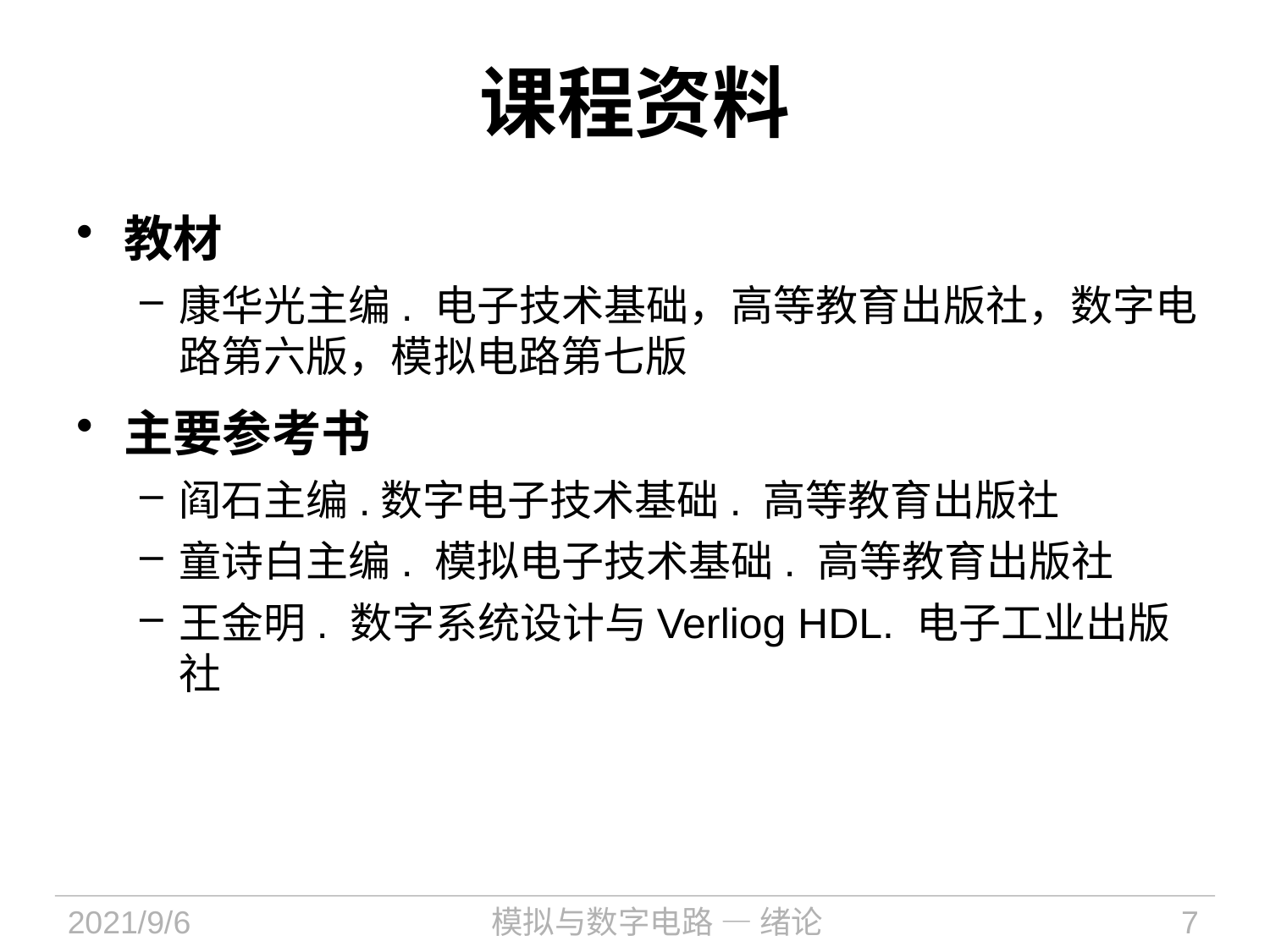

# 课程资料
教材
康华光主编. 电子技术基础，高等教育出版社，数字电路第六版，模拟电路第七版
主要参考书
阎石主编.数字电子技术基础. 高等教育出版社
童诗白主编. 模拟电子技术基础. 高等教育出版社
王金明. 数字系统设计与Verliog HDL. 电子工业出版社
2021/9/6
模拟与数字电路 — 绪论
7